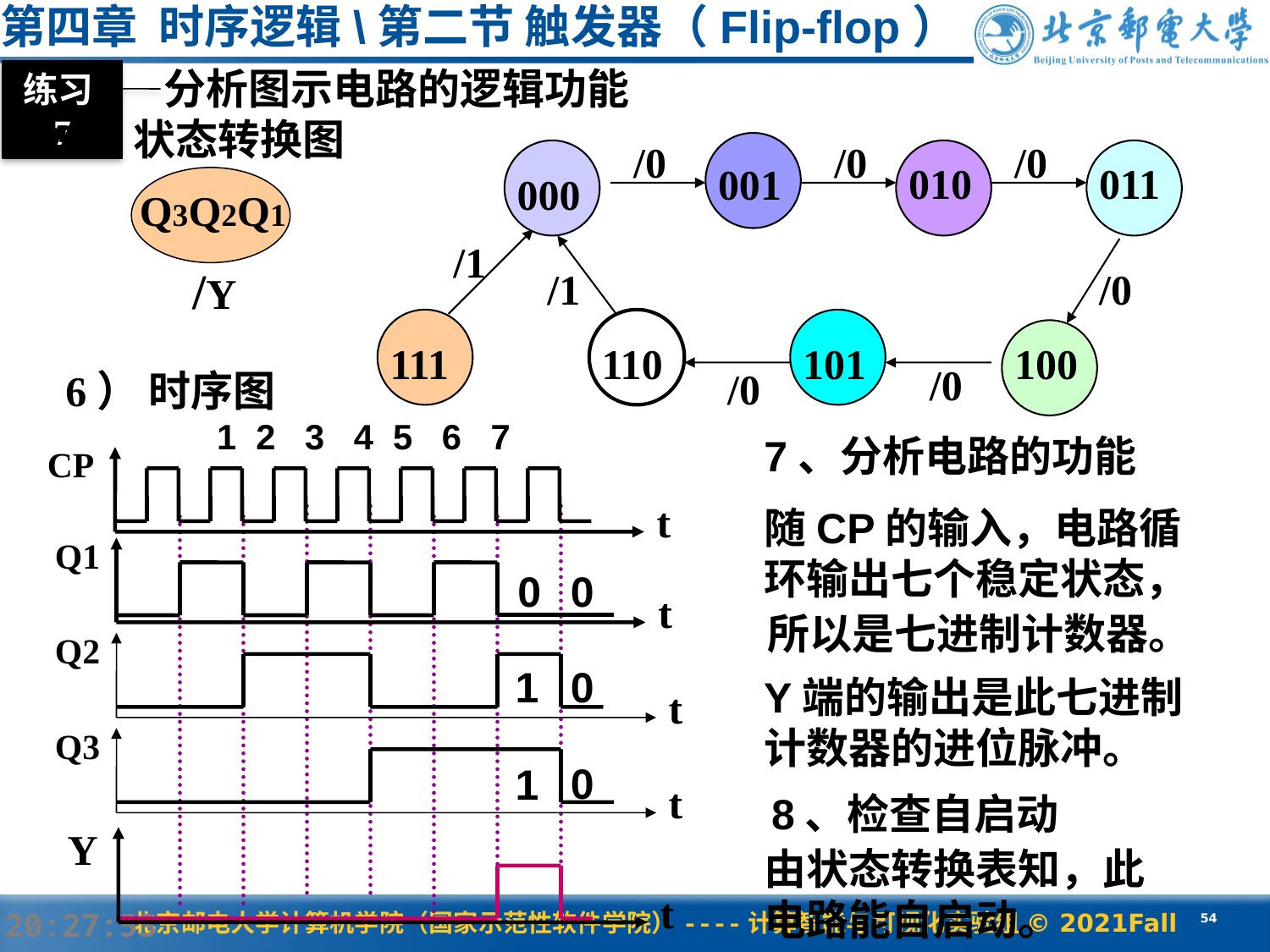

第四章  时序逻辑\第二节 触发器（Flip-flop）
  分析图示电路的逻辑功能
练习7

5）状态转换图
/0
/0
/0

001

000

010

011

Q3Q2Q1
/Y

/1

/1
/0

111

110

101

100
/0
/0
6） 时序图

1  2   3   4  5   6   7
7、分析电路的功能
CP

t

随CP的输入，电路循   环输出七个稳定状态，

Q1

t

0
0

所以是七进制计数器。

Q2

t

1
0

Y端的输出是此七进制 计数器的进位脉冲。

Q3

t

0
1
 8、检查自启动

Y

t

由状态转换表知，此电路能自启动。

#